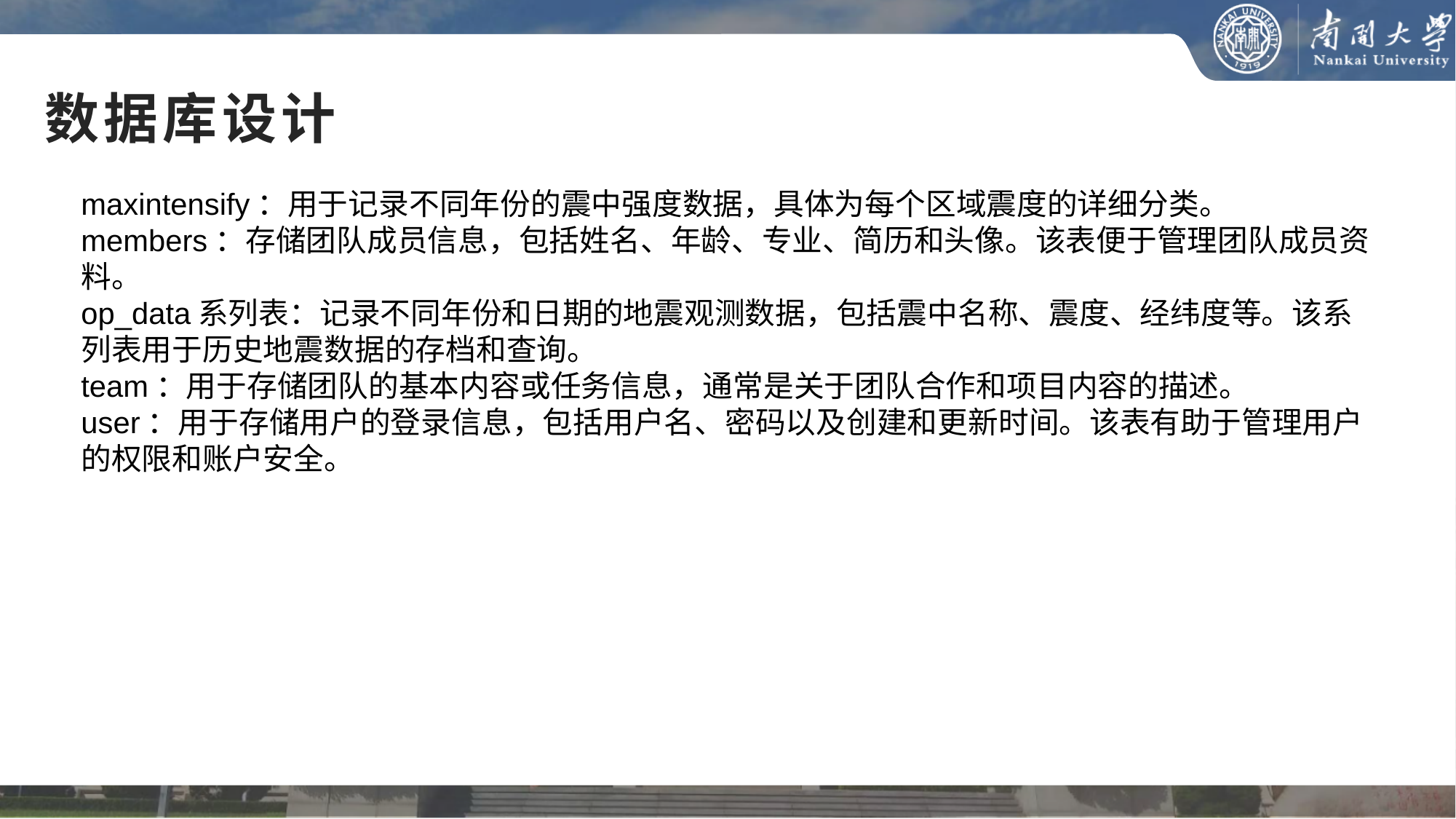

数据库设计
maxintensify：用于记录不同年份的震中强度数据，具体为每个区域震度的详细分类。
members：存储团队成员信息，包括姓名、年龄、专业、简历和头像。该表便于管理团队成员资料。
op_data系列表：记录不同年份和日期的地震观测数据，包括震中名称、震度、经纬度等。该系列表用于历史地震数据的存档和查询。
team：用于存储团队的基本内容或任务信息，通常是关于团队合作和项目内容的描述。
user：用于存储用户的登录信息，包括用户名、密码以及创建和更新时间。该表有助于管理用户的权限和账户安全。